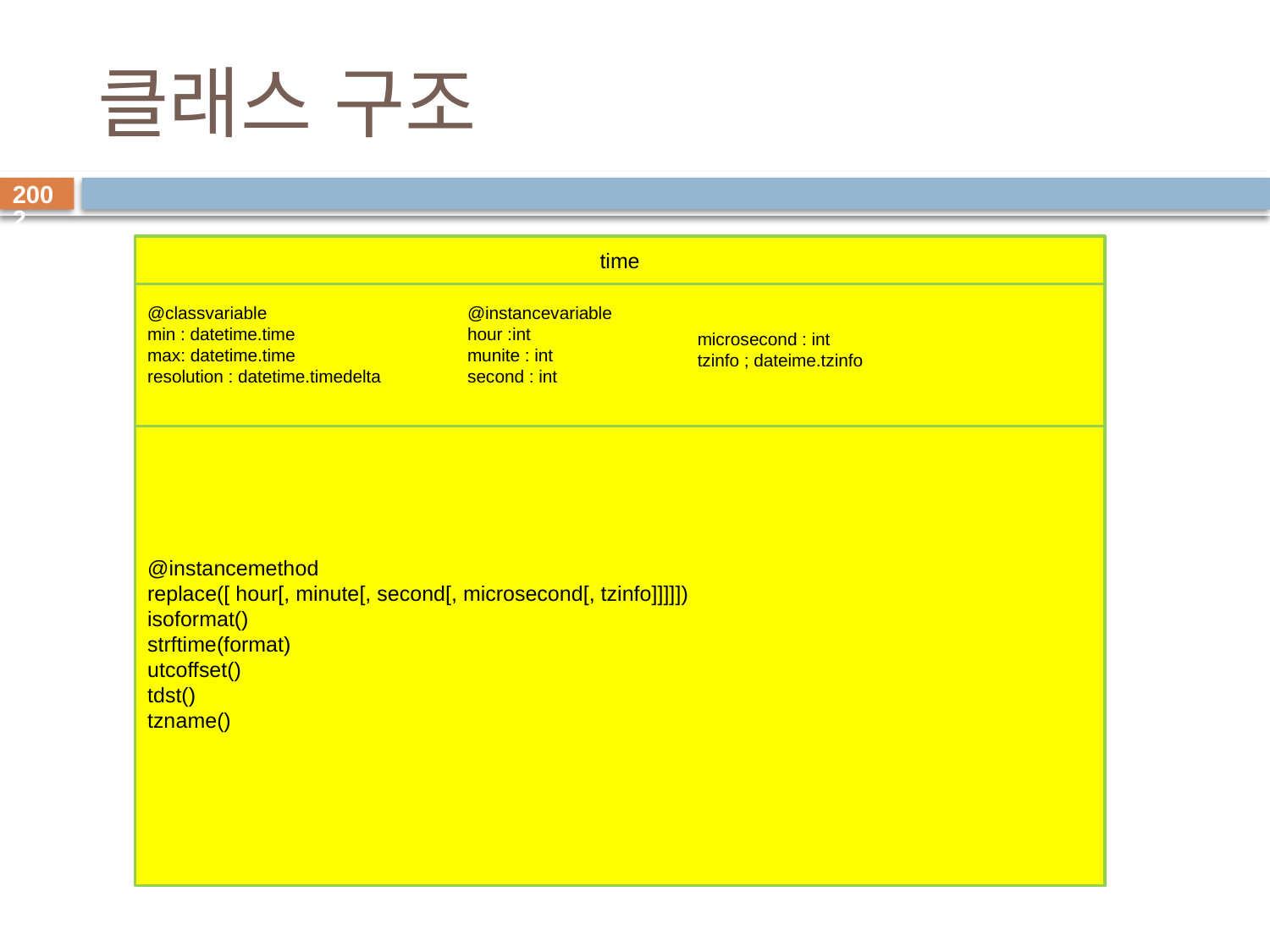

# 클래스 구조
2002
time
@classvariable
min : datetime.time
max: datetime.time
resolution : datetime.timedelta

@instancemethod
replace([ hour[, minute[, second[, microsecond[, tzinfo]]]]])
isoformat()
strftime(format)
utcoffset()
tdst()
tzname()

@instancevariable
hour :int
munite : int
second : int

microsecond : int
tzinfo ; dateime.tzinfo